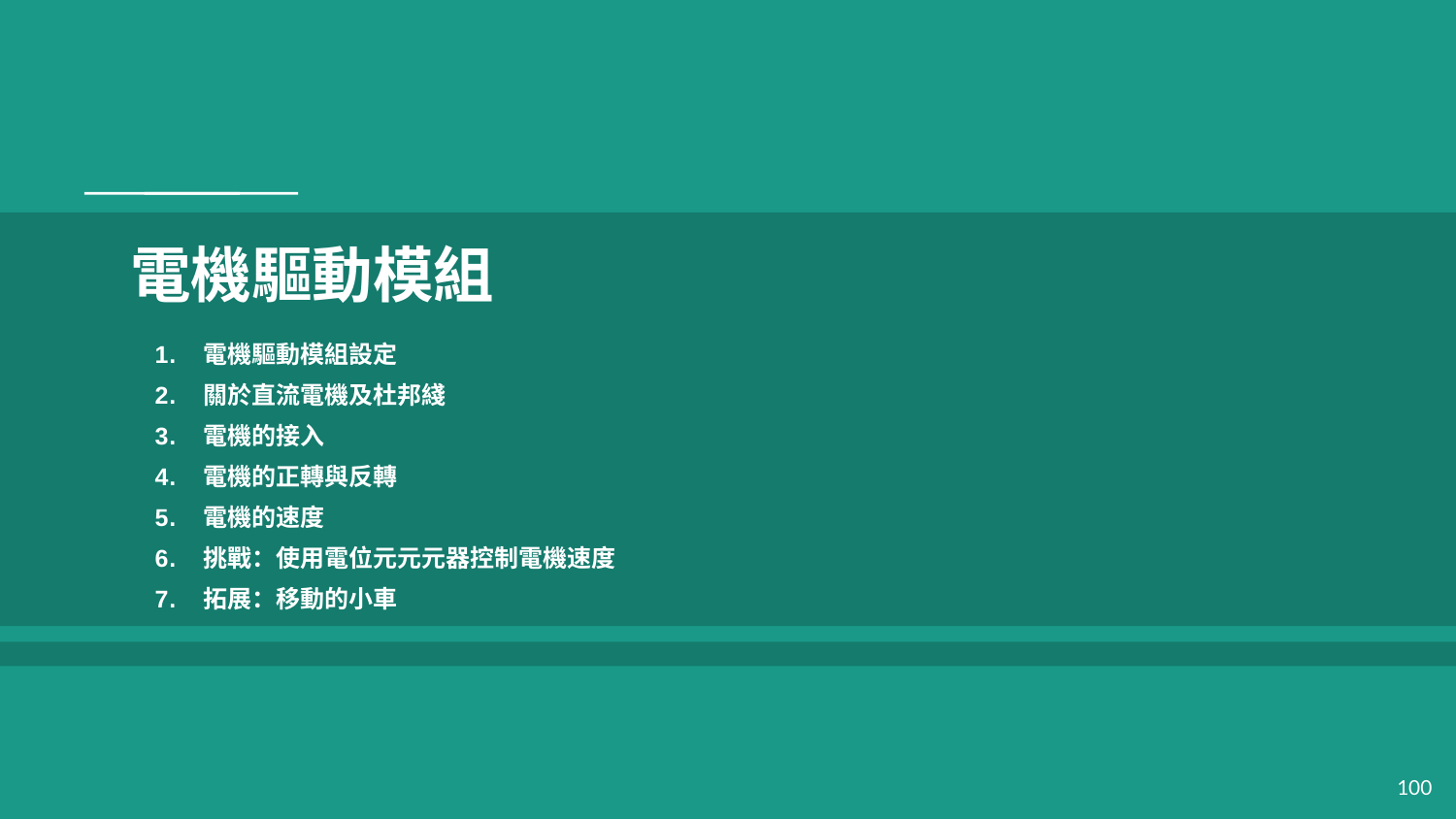

# 電機驅動模組
電機驅動模組設定
關於直流電機及杜邦綫
電機的接入
電機的正轉與反轉
電機的速度
挑戰：使用電位元元元器控制電機速度
拓展：移動的小車
100